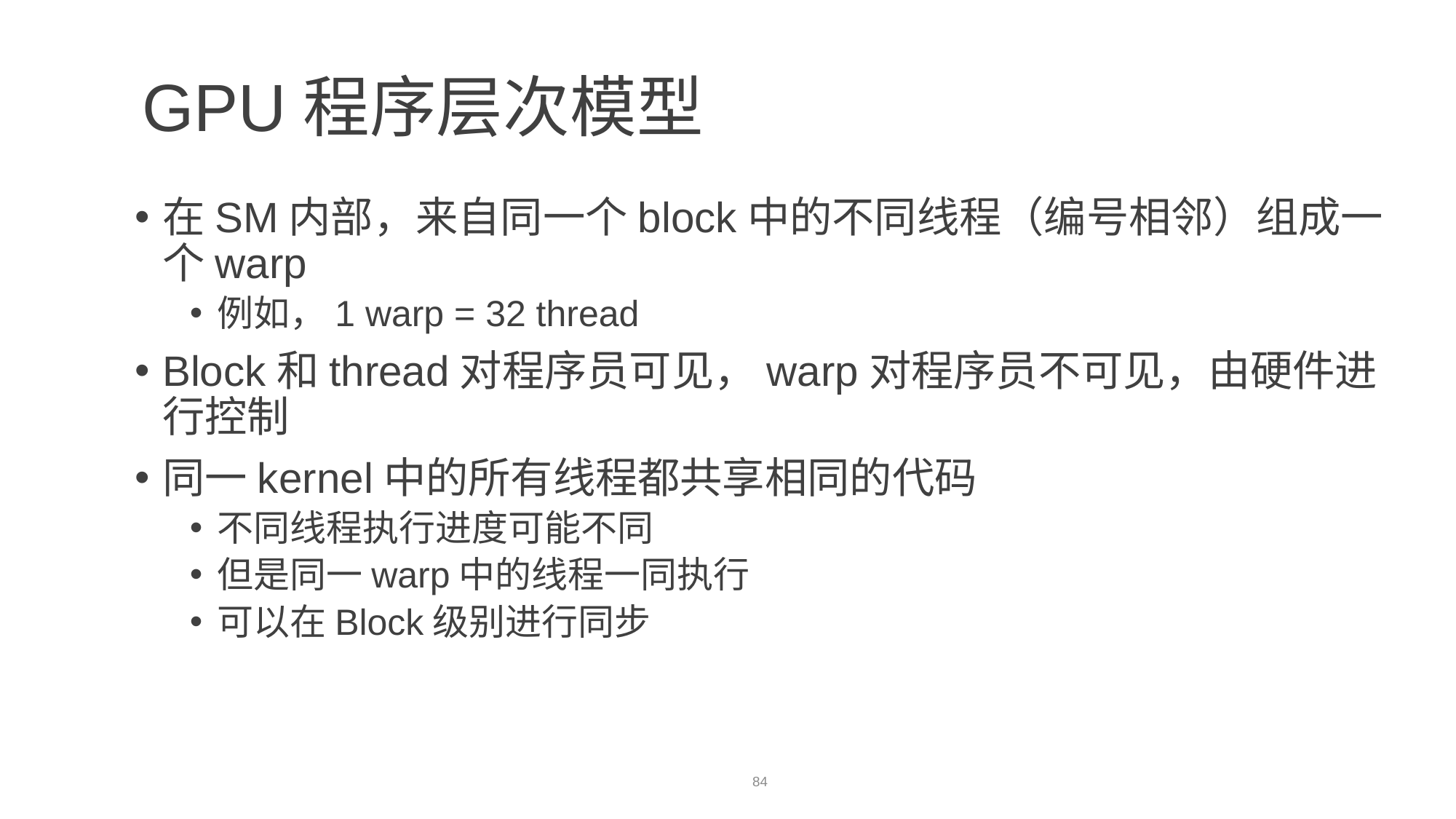

GPU程序层次模型
在SM内部，来自同一个block中的不同线程（编号相邻）组成一个warp
例如，1 warp = 32 thread
Block和thread对程序员可见，warp对程序员不可见，由硬件进行控制
同一kernel中的所有线程都共享相同的代码
不同线程执行进度可能不同
但是同一warp中的线程一同执行
可以在Block级别进行同步
84